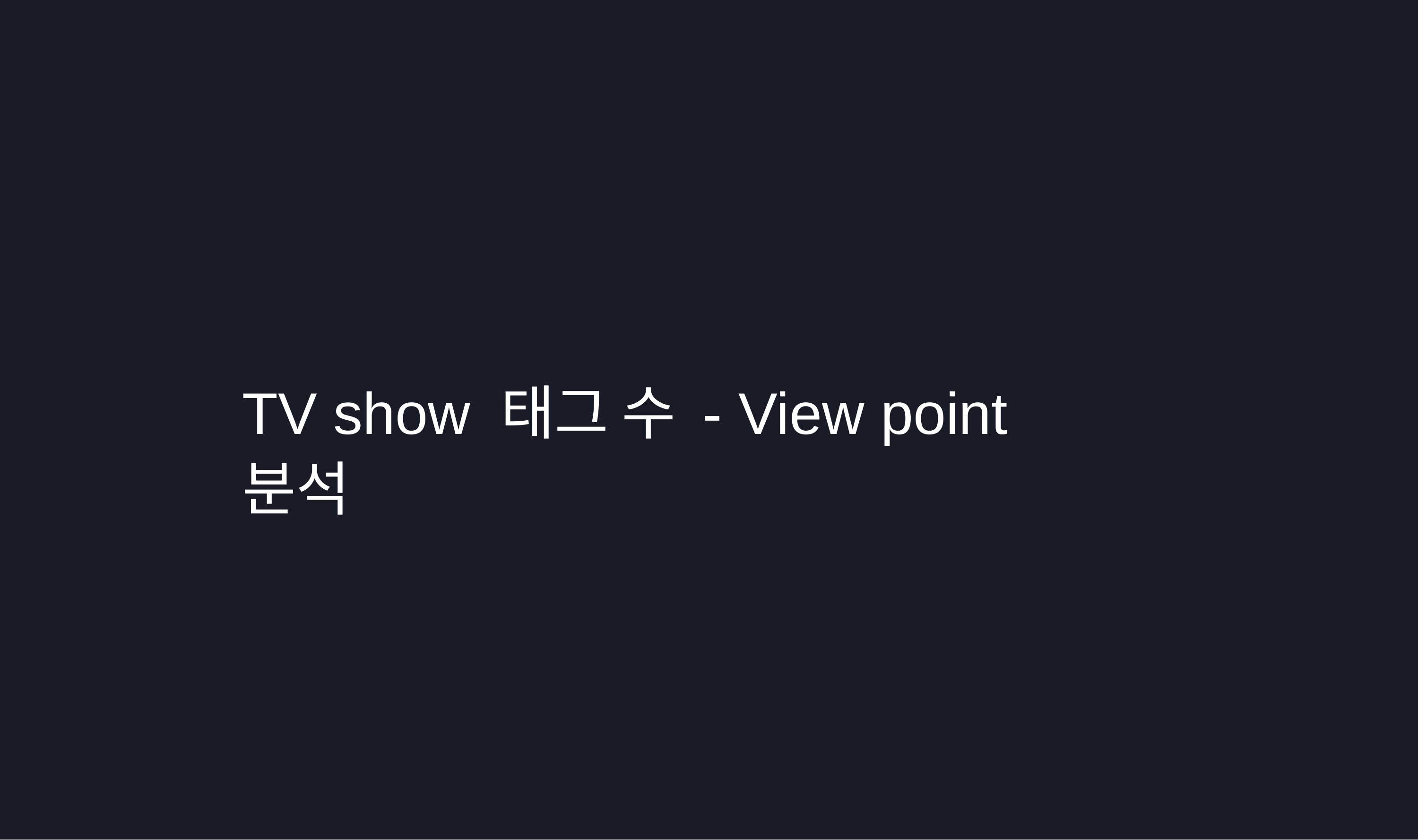

TV show 태그 수 - View point 분석